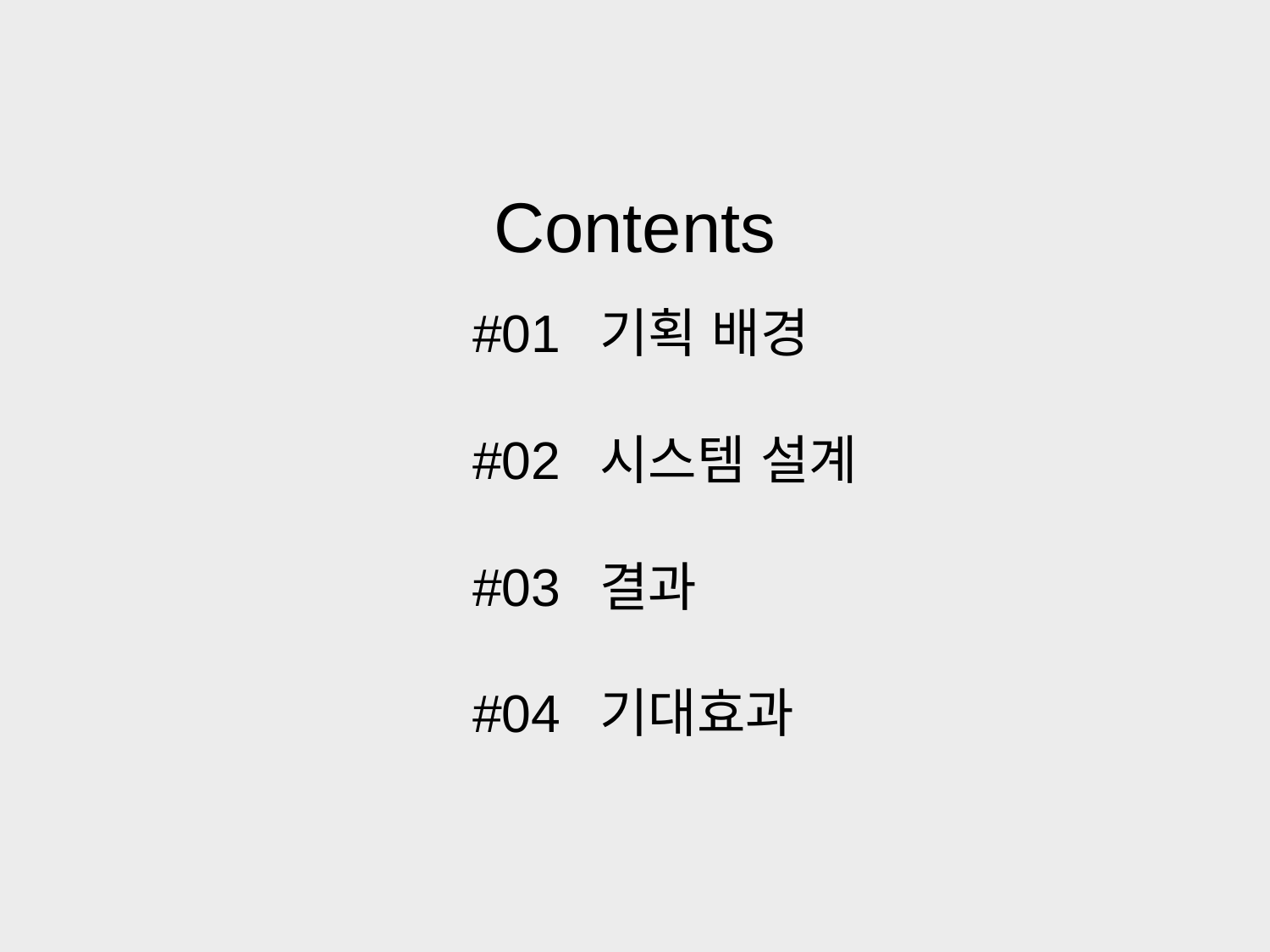

Contents
#01	기획 배경

#02	시스템 설계

#03	결과

#04	기대효과